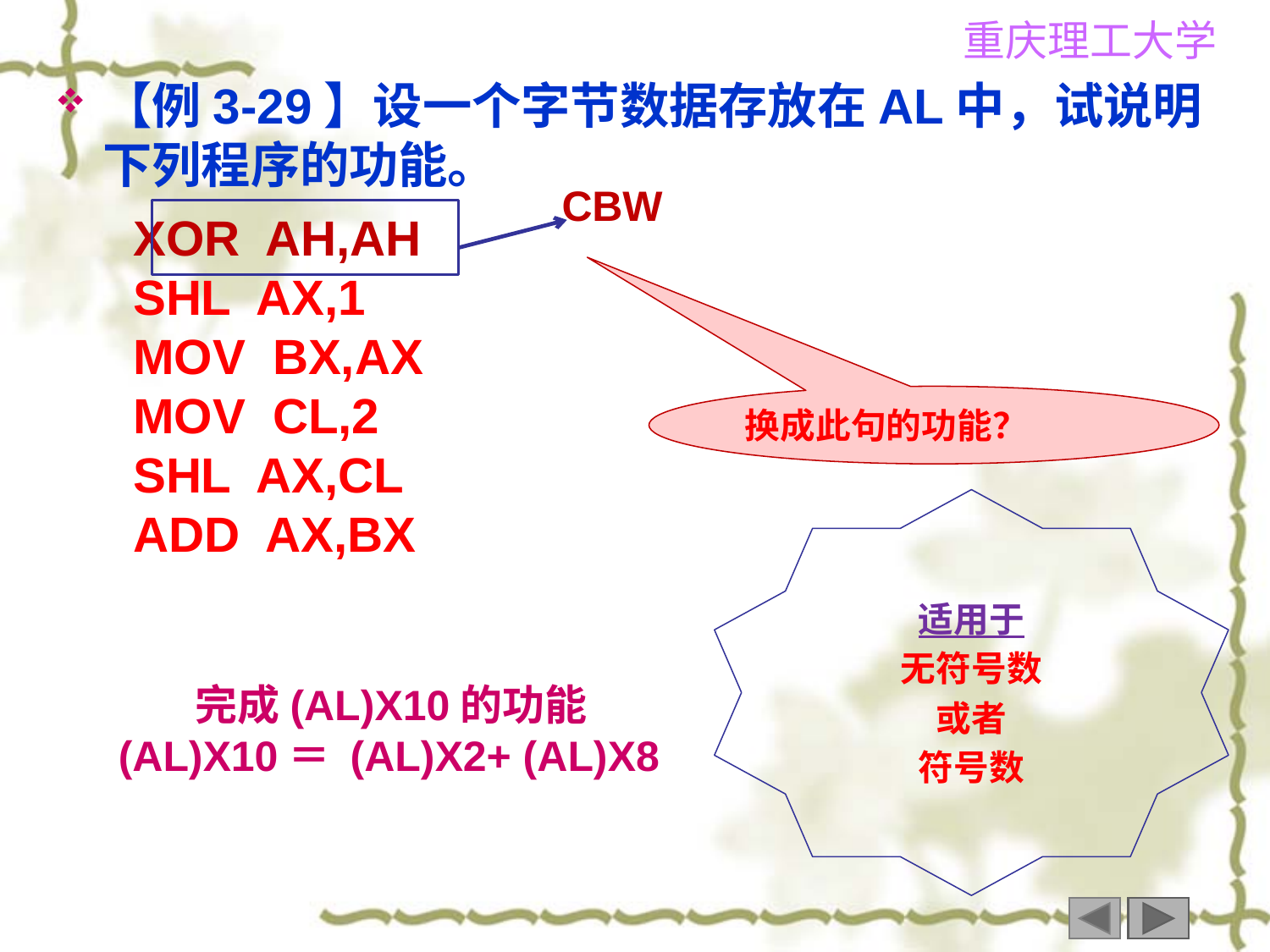

【例3-29】设一个字节数据存放在AL中，试说明下列程序的功能。

CBW
   XOR  AH,AH
   SHL  AX,1
   MOV  BX,AX
   MOV  CL,2
   SHL  AX,CL
   ADD  AX,BX

换成此句的功能？
适用于
无符号数
或者
符号数
       完成(AL)Χ10的功能
(AL)Χ10＝ (AL)Χ2+ (AL)Χ8